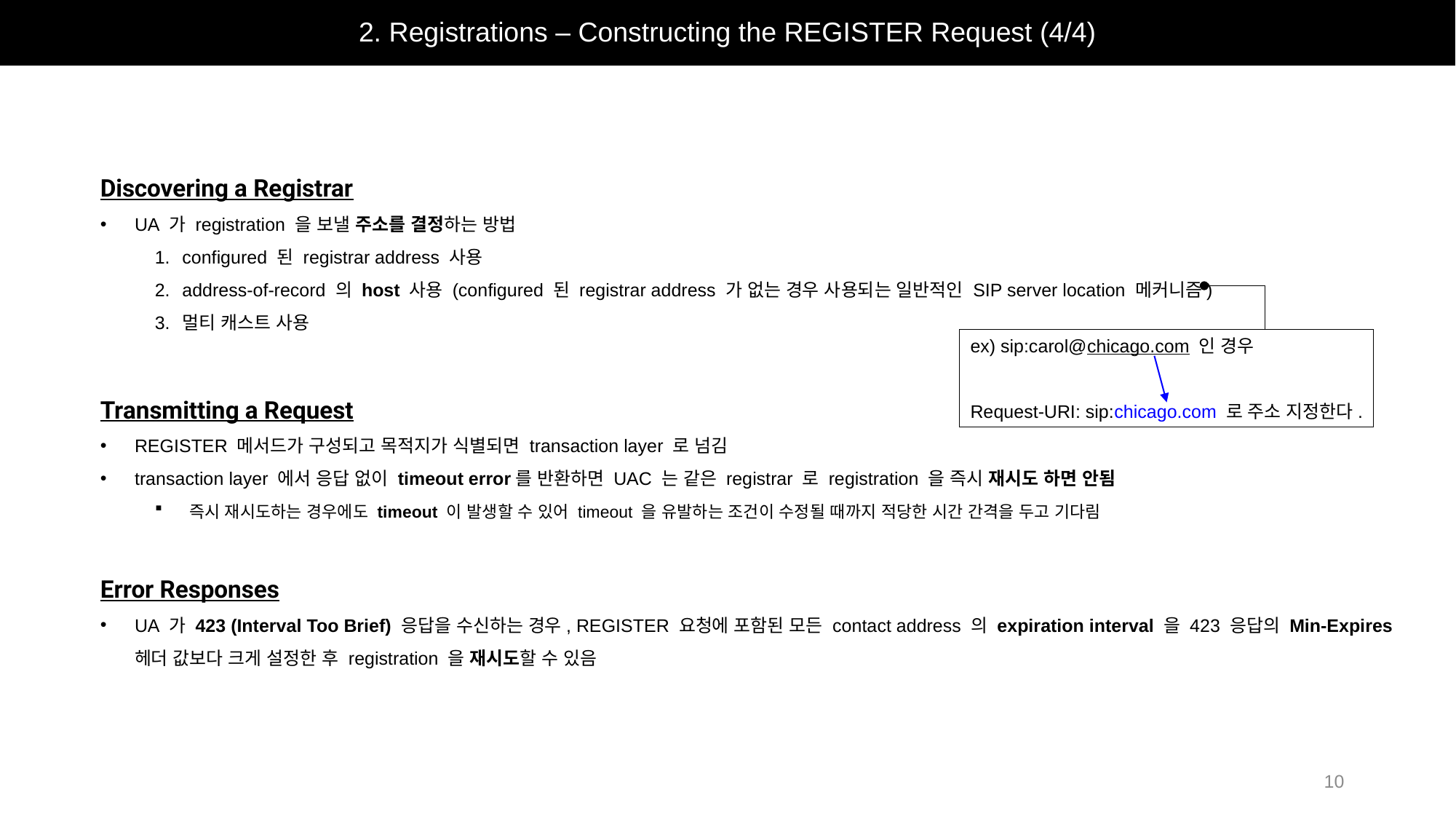

# 2. Registrations – Constructing the REGISTER Request (4/4)
Discovering a Registrar
UA 가 registration 을 보낼 주소를 결정하는 방법
configured 된 registrar address 사용
address-of-record 의 host 사용 (configured 된 registrar address 가 없는 경우 사용되는 일반적인 SIP server location 메커니즘)
멀티 캐스트 사용
ex) sip:carol@chicago.com 인 경우

Request-URI: sip:chicago.com 로 주소 지정한다.
Transmitting a Request
REGISTER 메서드가 구성되고 목적지가 식별되면 transaction layer 로 넘김
transaction layer 에서 응답 없이 timeout error를 반환하면 UAC 는 같은 registrar 로 registration 을 즉시 재시도 하면 안됨
즉시 재시도하는 경우에도 timeout 이 발생할 수 있어 timeout 을 유발하는 조건이 수정될 때까지 적당한 시간 간격을 두고 기다림
Error Responses
UA 가 423 (Interval Too Brief) 응답을 수신하는 경우, REGISTER 요청에 포함된 모든 contact address 의 expiration interval 을 423 응답의 Min-Expires 헤더 값보다 크게 설정한 후 registration 을 재시도할 수 있음
10